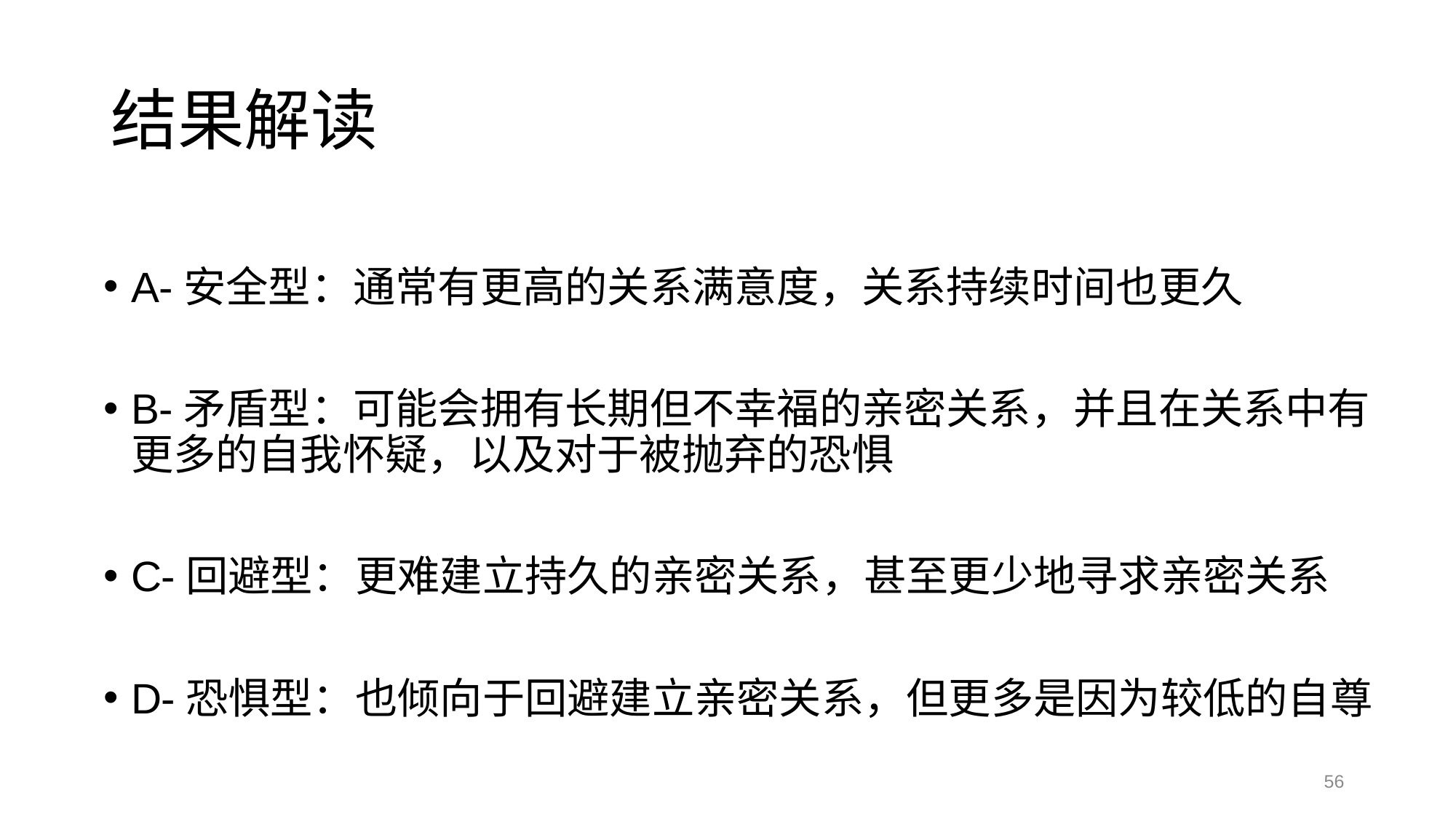

# 结果解读
A-安全型：通常有更高的关系满意度，关系持续时间也更久

B-矛盾型：可能会拥有长期但不幸福的亲密关系，并且在关系中有更多的自我怀疑，以及对于被抛弃的恐惧

C-回避型：更难建立持久的亲密关系，甚至更少地寻求亲密关系

D-恐惧型：也倾向于回避建立亲密关系，但更多是因为较低的自尊

56